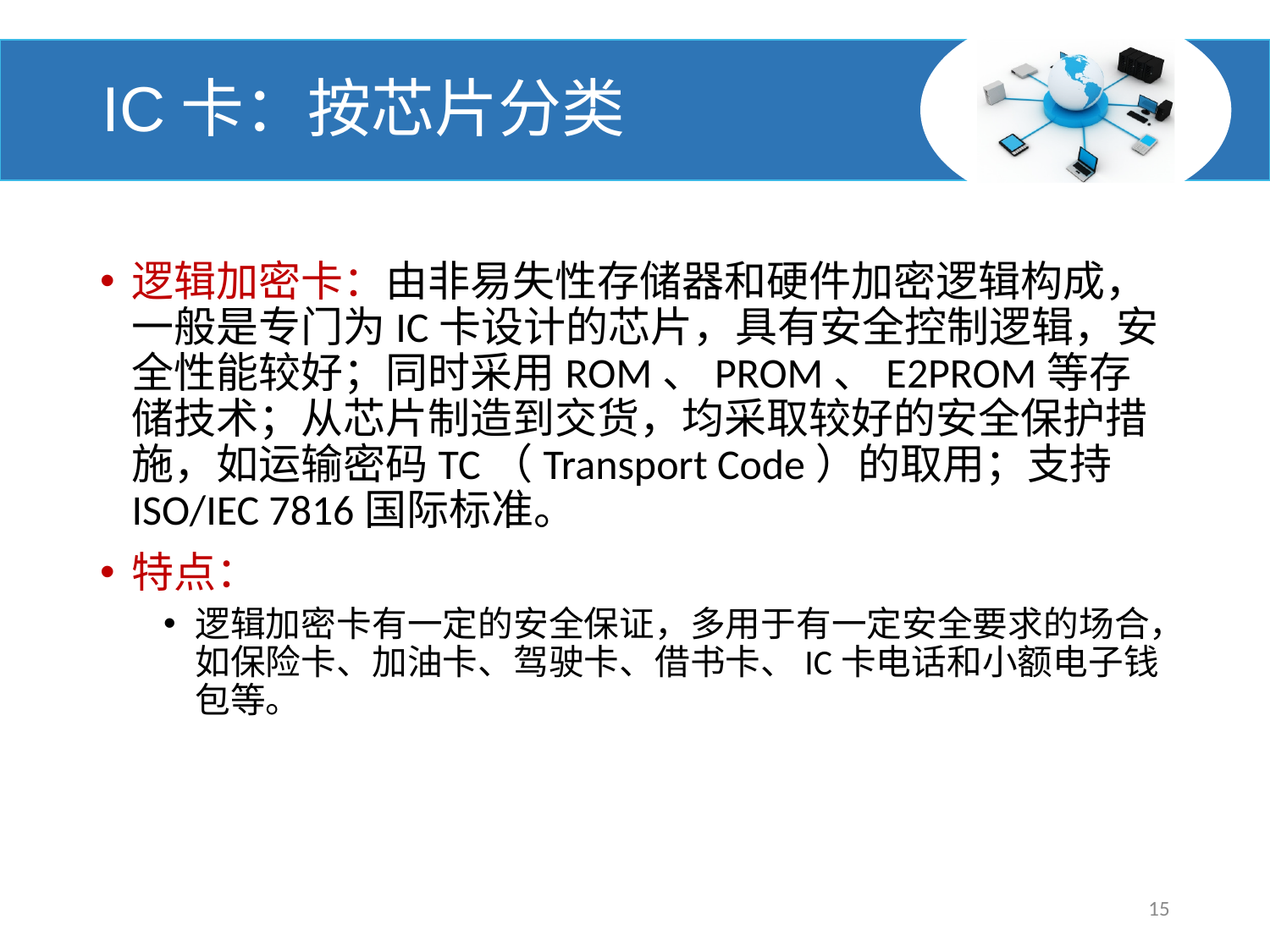

# IC卡：按芯片分类
逻辑加密卡：由非易失性存储器和硬件加密逻辑构成，一般是专门为IC卡设计的芯片，具有安全控制逻辑，安全性能较好；同时采用ROM、PROM、E2PROM等存储技术；从芯片制造到交货，均采取较好的安全保护措施，如运输密码TC（Transport Code）的取用；支持ISO/IEC 7816国际标准。
特点：
逻辑加密卡有一定的安全保证，多用于有一定安全要求的场合，如保险卡、加油卡、驾驶卡、借书卡、IC卡电话和小额电子钱包等。

15